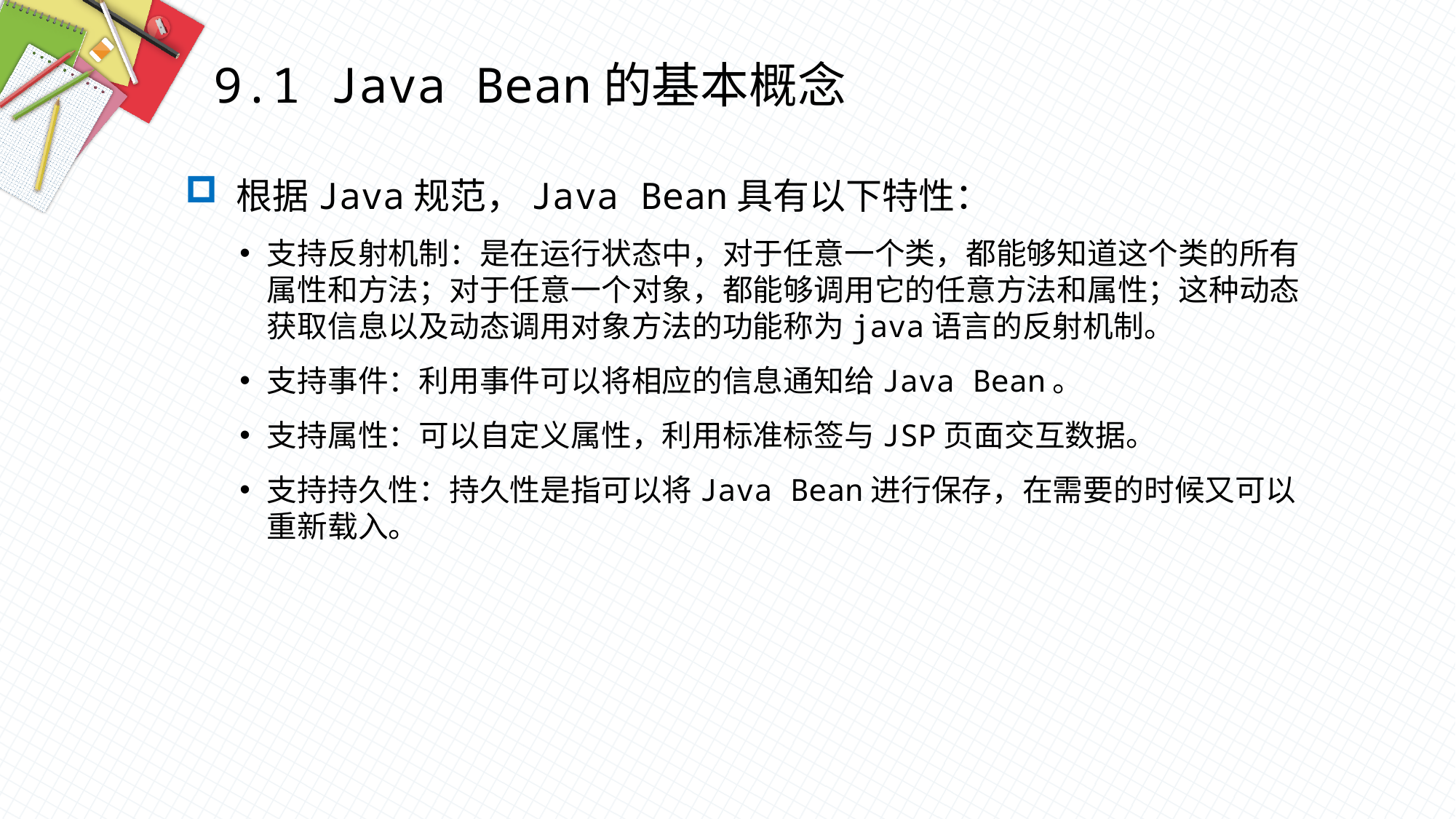

9.1 Java Bean的基本概念
 根据Java规范，Java Bean具有以下特性：
支持反射机制：是在运行状态中，对于任意一个类，都能够知道这个类的所有属性和方法；对于任意一个对象，都能够调用它的任意方法和属性；这种动态获取信息以及动态调用对象方法的功能称为java语言的反射机制。
支持事件：利用事件可以将相应的信息通知给Java Bean。
支持属性：可以自定义属性，利用标准标签与JSP页面交互数据。
支持持久性：持久性是指可以将Java Bean进行保存，在需要的时候又可以重新载入。